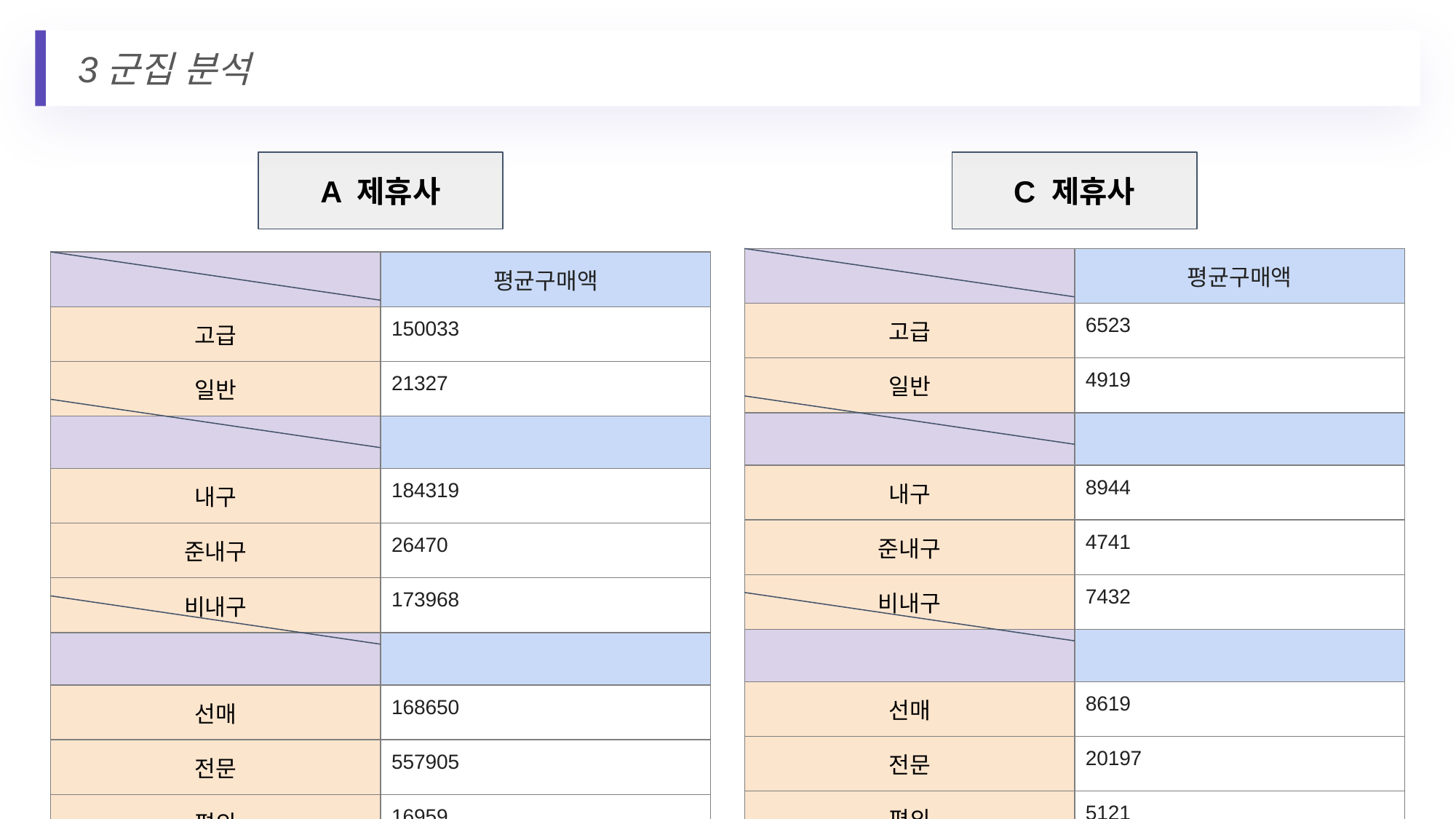

3군집 분석

A 제휴사
C 제휴사
|  | 평균구매액 |
| --- | --- |
| 고급 | 6523 |
| 일반 | 4919 |
|  |  |
| 내구 | 8944 |
| 준내구 | 4741 |
| 비내구 | 7432 |
|  |  |
| 선매 | 8619 |
| 전문 | 20197 |
| 편의 | 5121 |
|  | 평균구매액 |
| --- | --- |
| 고급 | 150033 |
| 일반 | 21327 |
|  |  |
| 내구 | 184319 |
| 준내구 | 26470 |
| 비내구 | 173968 |
|  |  |
| 선매 | 168650 |
| 전문 | 557905 |
| 편의 | 16959 |